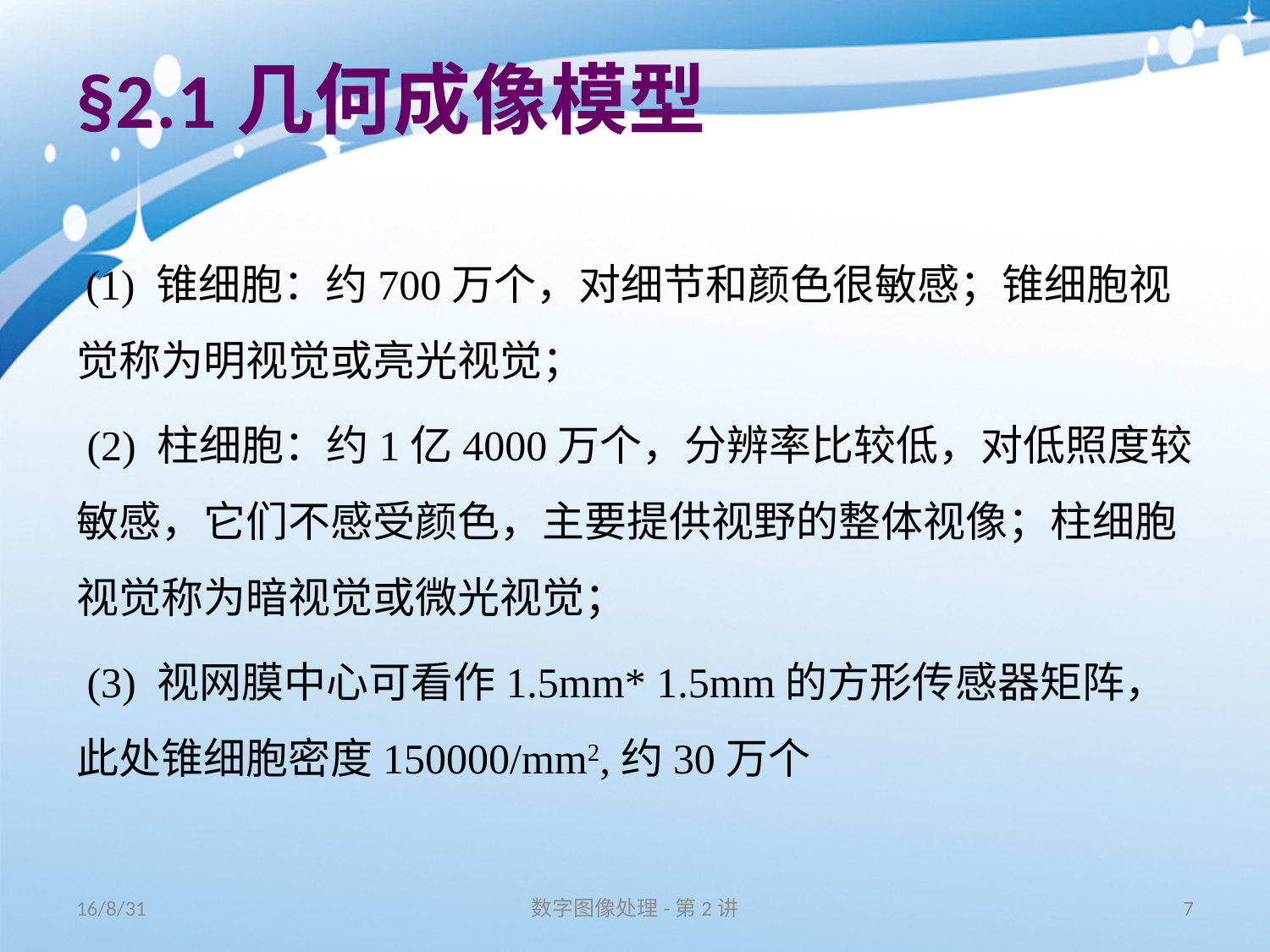

# §2.1几何成像模型
 (1) 锥细胞：约700万个，对细节和颜色很敏感；锥细胞视觉称为明视觉或亮光视觉；
 (2) 柱细胞：约1亿4000万个，分辨率比较低，对低照度较敏感，它们不感受颜色，主要提供视野的整体视像；柱细胞视觉称为暗视觉或微光视觉；
 (3) 视网膜中心可看作1.5mm* 1.5mm的方形传感器矩阵，此处锥细胞密度150000/mm2,约30万个
16/8/31
数字图像处理-第2讲
7